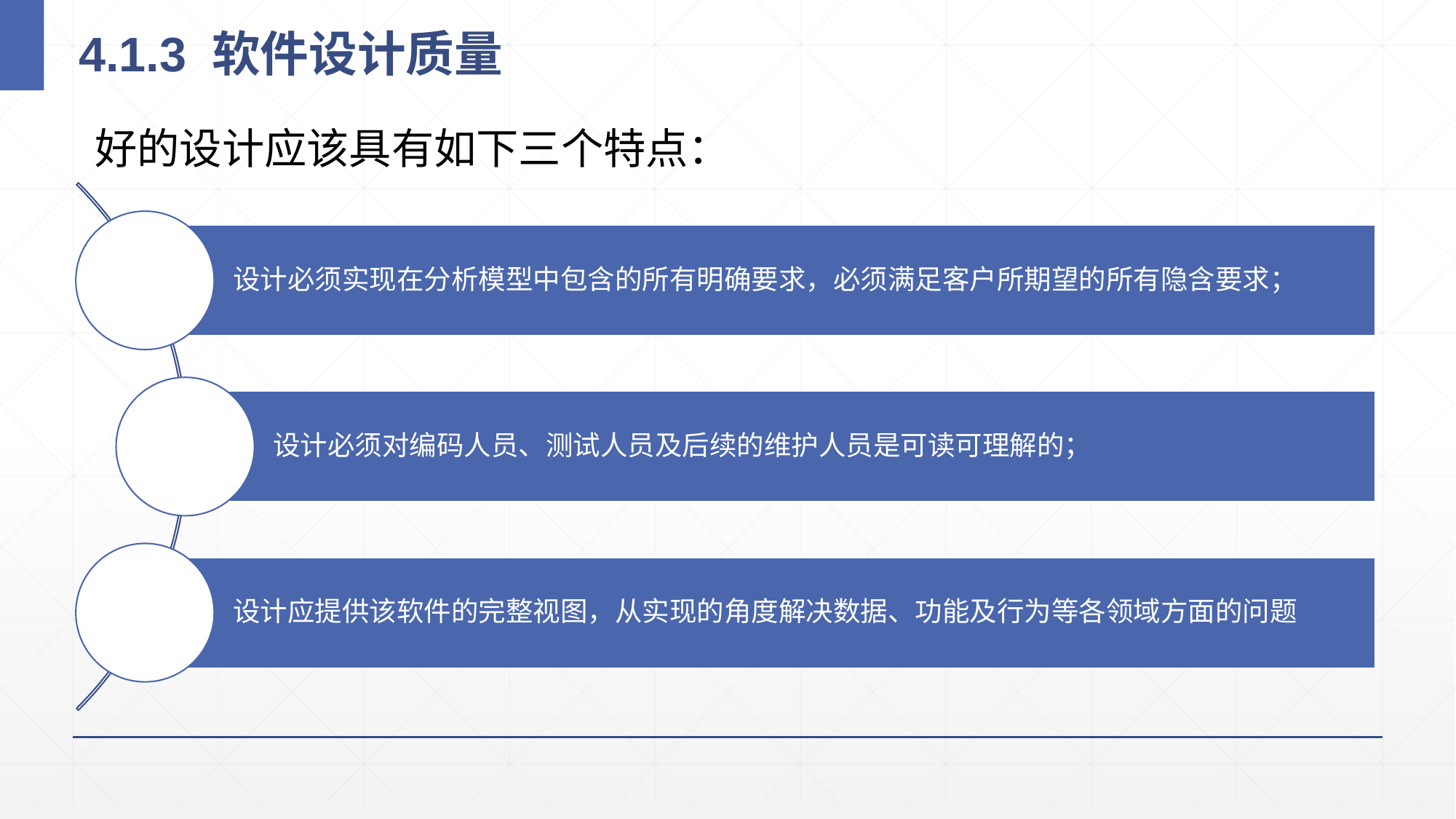

# 4.1.3 软件设计质量
好的设计应该具有如下三个特点：
设计必须实现在分析模型中包含的所有明确要求，必须满足客户所期望的所有隐含要求；
设计必须对编码人员、测试人员及后续的维护人员是可读可理解的；
设计应提供该软件的完整视图，从实现的角度解决数据、功能及行为等各领域方面的问题